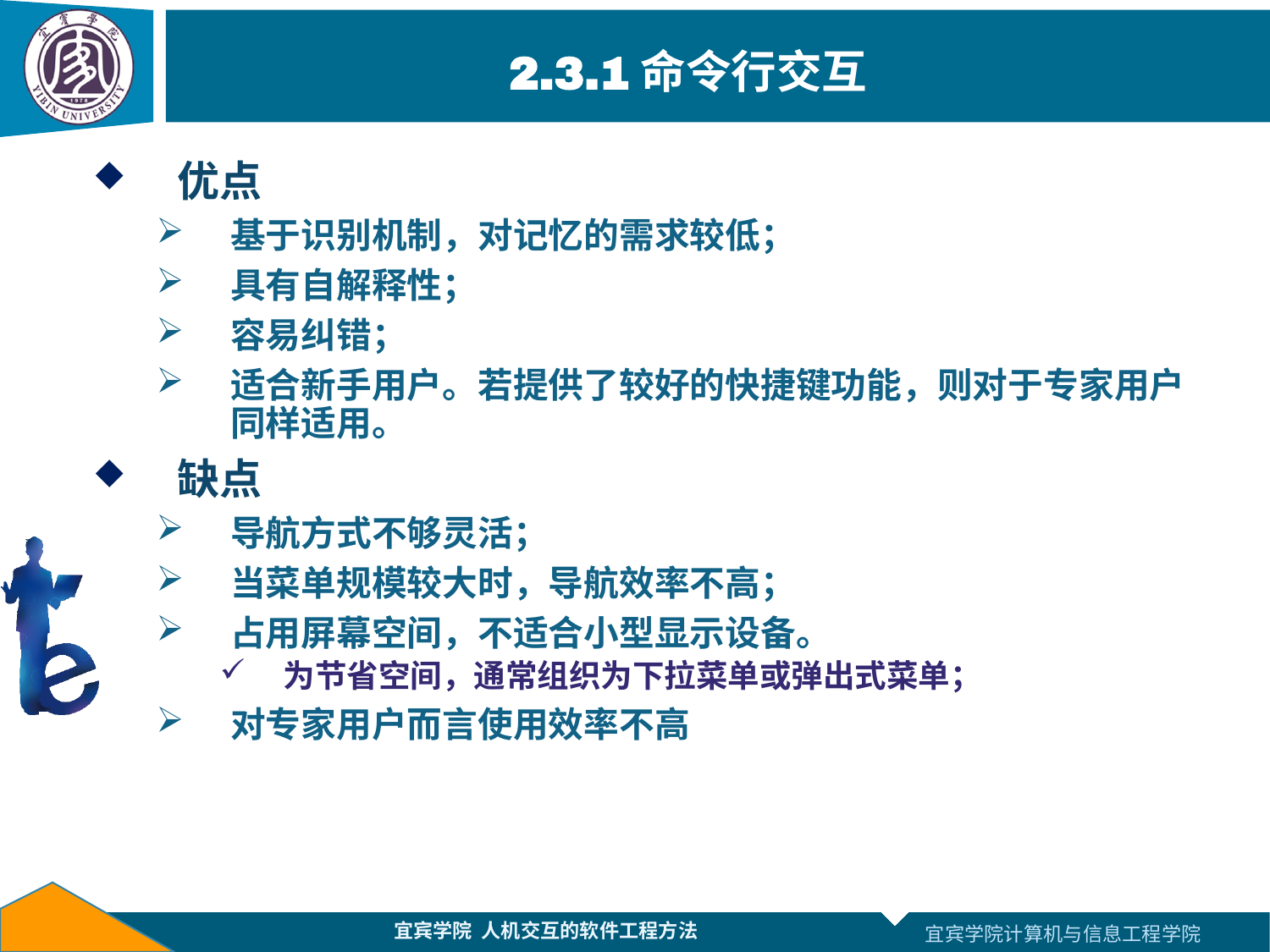

# 2.3.1命令行交互
优点
基于识别机制，对记忆的需求较低；
具有自解释性；
容易纠错；
适合新手用户。若提供了较好的快捷键功能，则对于专家用户同样适用。
缺点
导航方式不够灵活；
当菜单规模较大时，导航效率不高；
占用屏幕空间，不适合小型显示设备。
为节省空间，通常组织为下拉菜单或弹出式菜单；
对专家用户而言使用效率不高

7
宜宾学院  人机交互的软件工程方法